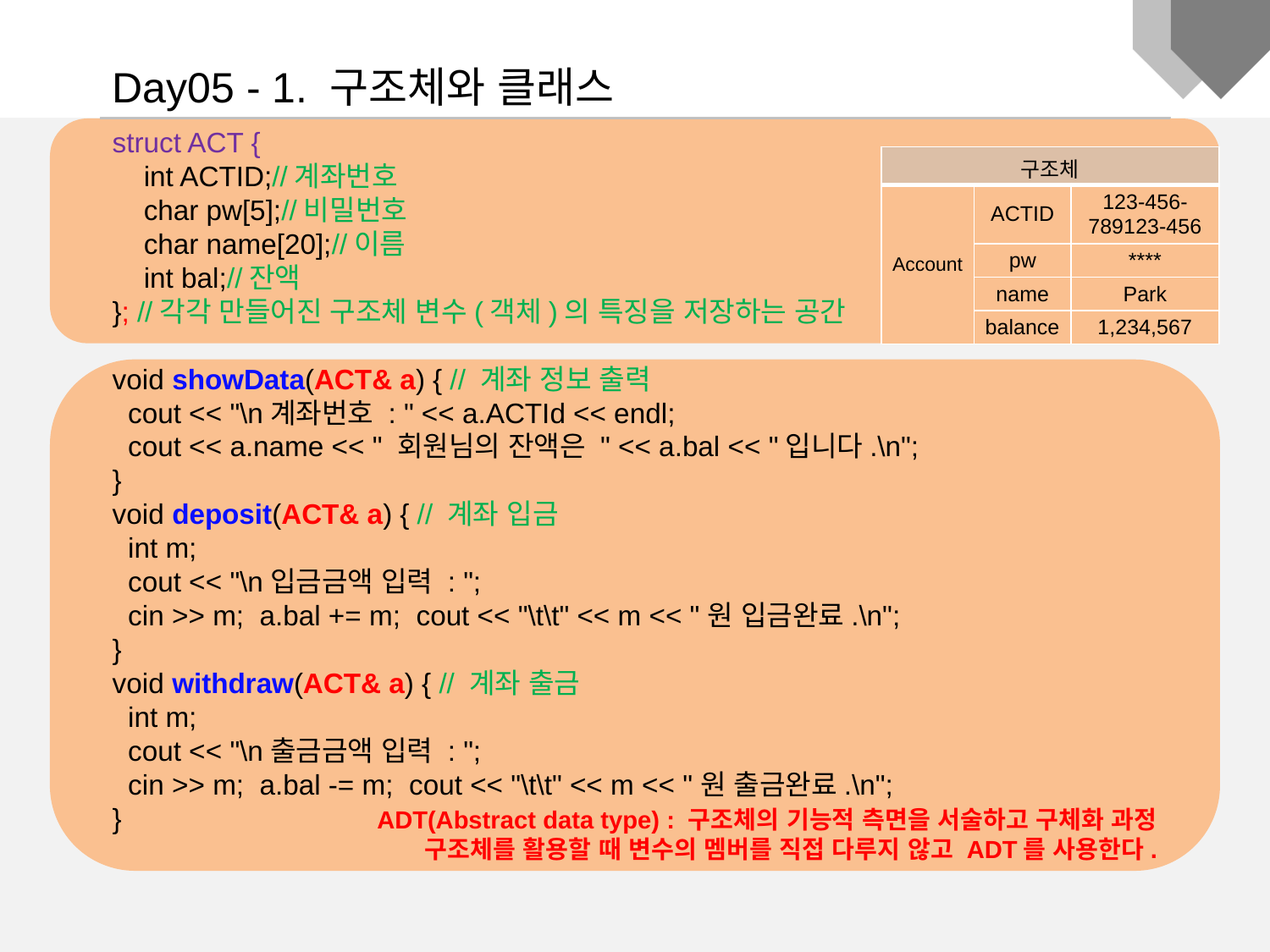

Day05 - 1. 구조체와 클래스

struct ACT {
    int ACTID;//계좌번호
    char pw[5];//비밀번호
    char name[20];//이름
    int bal;//잔액
}; //각각 만들어진 구조체 변수(객체)의 특징을 저장하는 공간

void showData(ACT& a) { // 계좌 정보 출력
  cout << "\n계좌번호 : " << a.ACTId << endl;
  cout << a.name << " 회원님의 잔액은 " << a.bal << "입니다.\n";
}
void deposit(ACT& a) { // 계좌 입금
  int m;
  cout << "\n입금금액 입력 : ";
  cin >> m;  a.bal += m;  cout << "\t\t" << m << "원 입금완료.\n";
}
void withdraw(ACT& a) { // 계좌 출금
  int m;
  cout << "\n출금금액 입력 : ";
  cin >> m;  a.bal -= m;  cout << "\t\t" << m << "원 출금완료.\n";
}
| 구조체 |  |  |
| --- | --- | --- |
| Account | ACTID | 123-456-789123-456 |
|  | pw | \*\*\*\* |
|  | name | Park |
|  | balance | 1,234,567 |

ADT(Abstract data type) : 구조체의 기능적 측면을 서술하고 구체화 과정
 구조체를 활용할 때 변수의 멤버를 직접 다루지 않고 ADT를 사용한다.